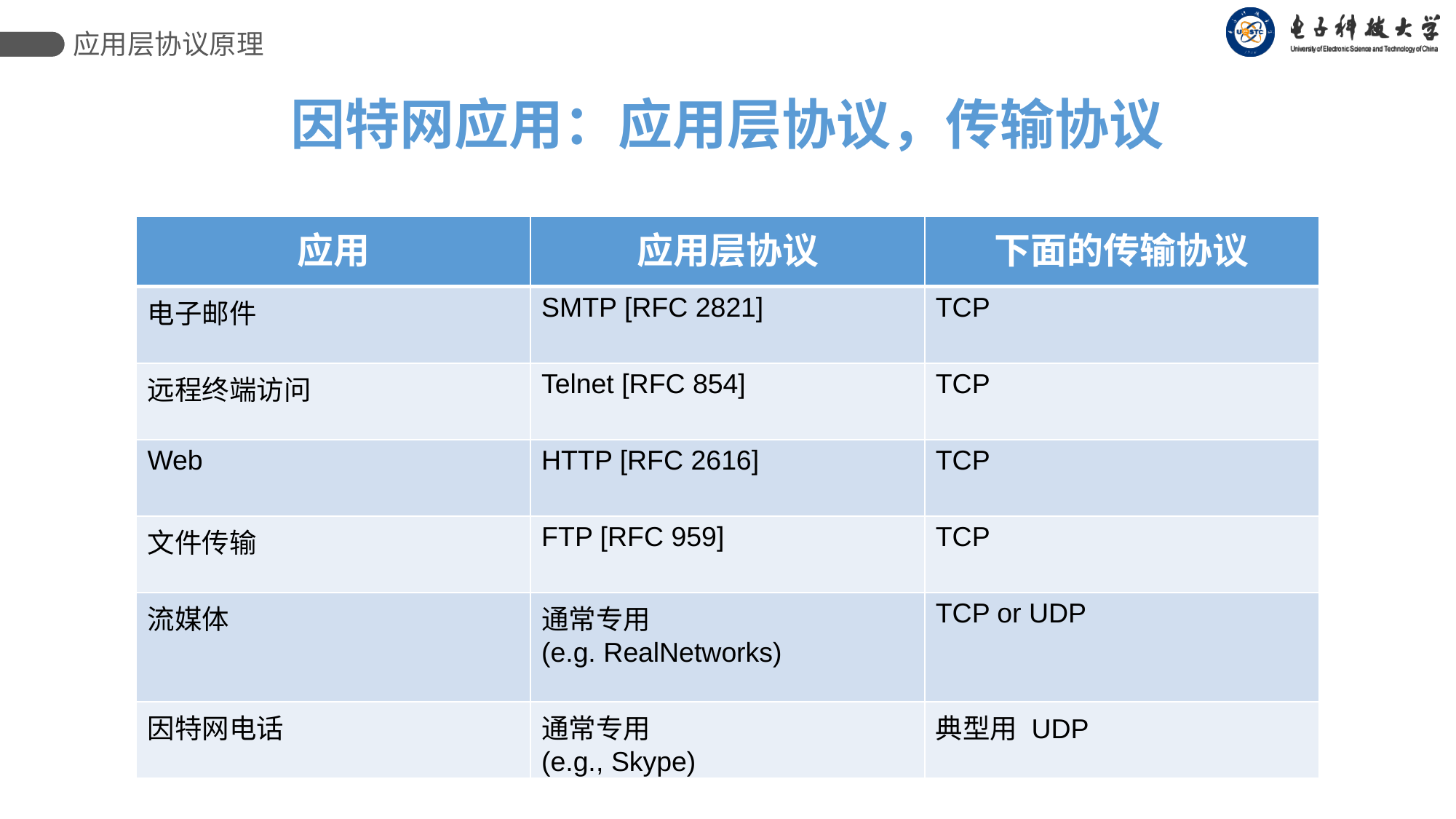

应用层协议原理
因特网应用：应用层协议，传输协议

| 应用 | 应用层协议 | 下面的传输协议 |
| --- | --- | --- |
| 电子邮件 | SMTP [RFC 2821] | TCP |
| 远程终端访问 | Telnet [RFC 854] | TCP |
| Web | HTTP [RFC 2616] | TCP |
| 文件传输 | FTP [RFC 959] | TCP |
| 流媒体 | 通常专用 (e.g. RealNetworks) | TCP or UDP |
| 因特网电话 | 通常专用 (e.g., Skype) | 典型用 UDP |